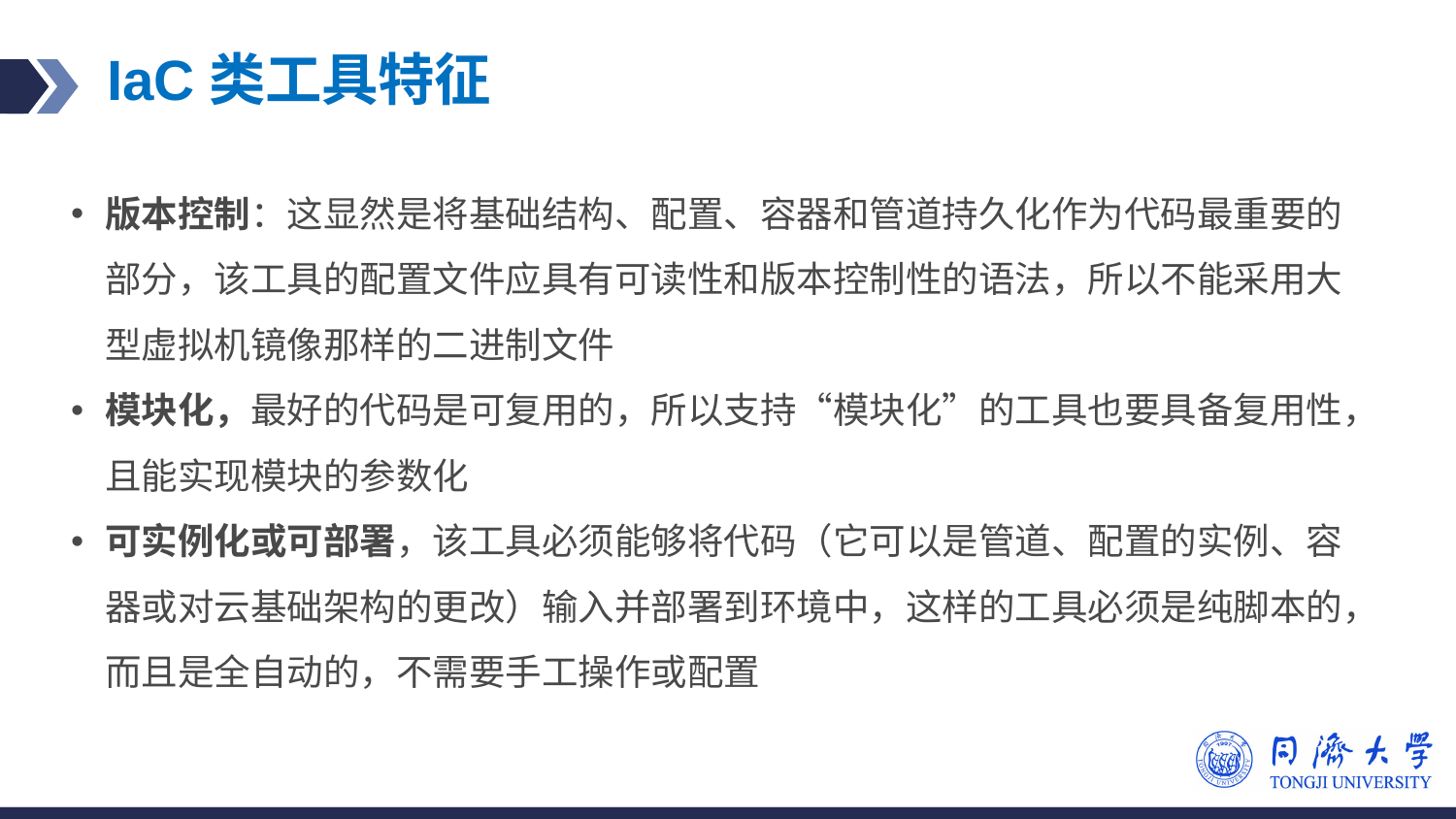

# IaC类工具特征
版本控制：这显然是将基础结构、配置、容器和管道持久化作为代码最重要的部分，该工具的配置文件应具有可读性和版本控制性的语法，所以不能采用大型虚拟机镜像那样的二进制文件
模块化，最好的代码是可复用的，所以支持“模块化”的工具也要具备复用性，且能实现模块的参数化
可实例化或可部署，该工具必须能够将代码（它可以是管道、配置的实例、容器或对云基础架构的更改）输入并部署到环境中，这样的工具必须是纯脚本的，而且是全自动的，不需要手工操作或配置